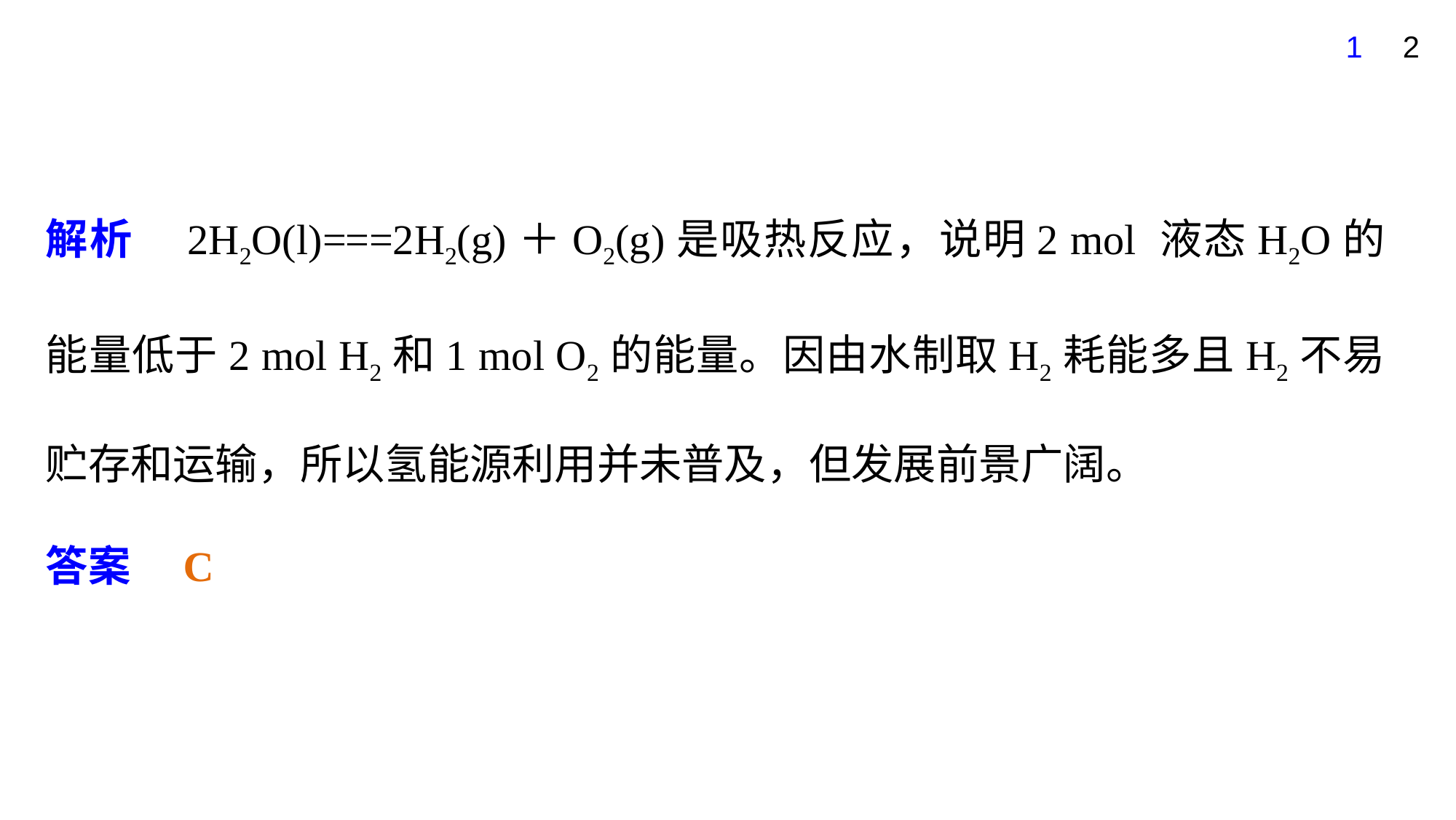

1
2
解析　2H2O(l)===2H2(g)＋O2(g)是吸热反应，说明2 mol 液态H2O的能量低于2 mol H2和1 mol O2的能量。因由水制取H2耗能多且H2不易贮存和运输，所以氢能源利用并未普及，但发展前景广阔。
答案　C